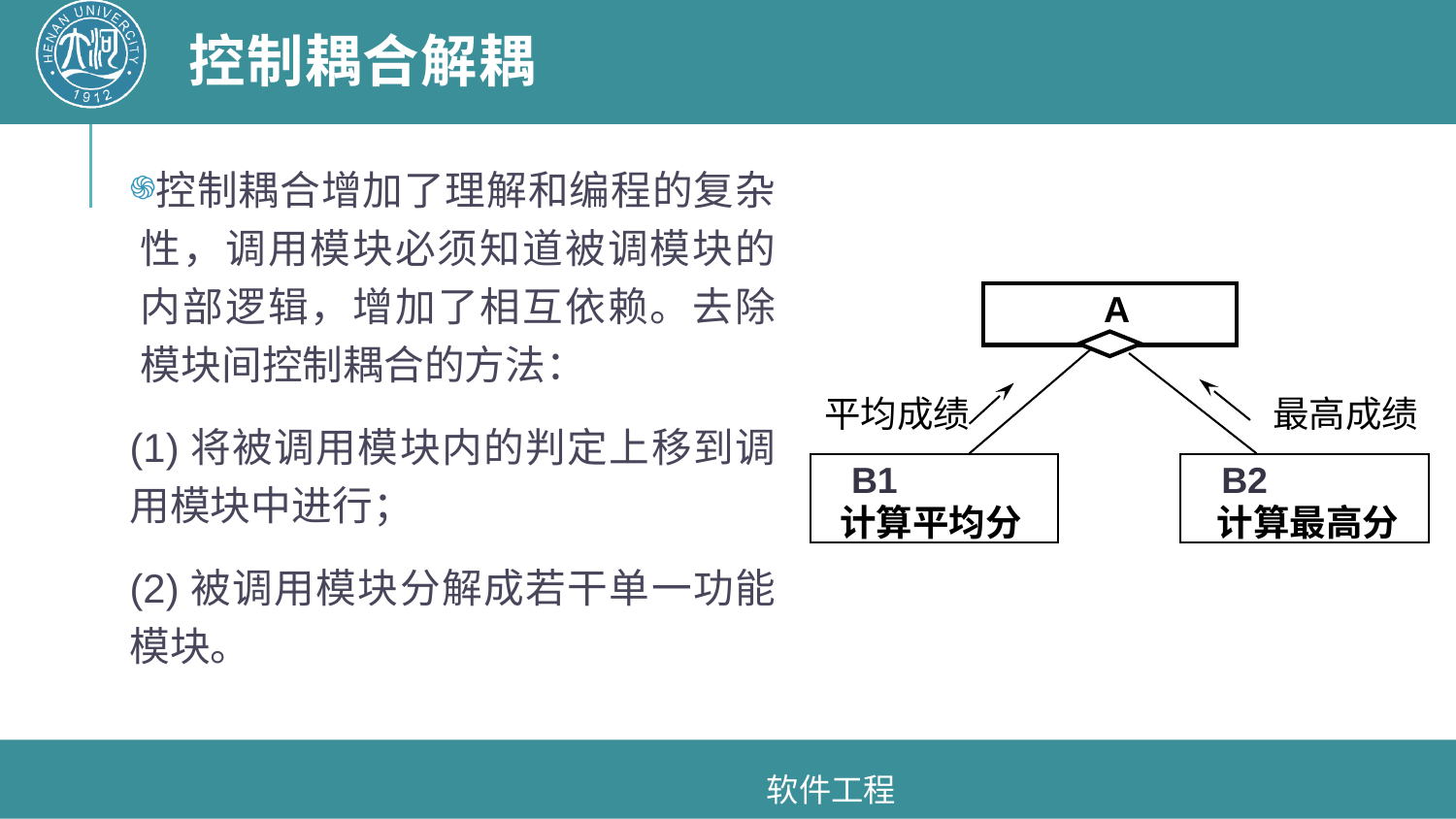

# 控制耦合解耦
控制耦合增加了理解和编程的复杂性，调用模块必须知道被调模块的内部逻辑，增加了相互依赖。去除模块间控制耦合的方法：
(1)将被调用模块内的判定上移到调用模块中进行；
(2)被调用模块分解成若干单一功能模块。
A

平均成绩
最高成绩
B1
B2

计算平均分
计算最高分

软件工程
158